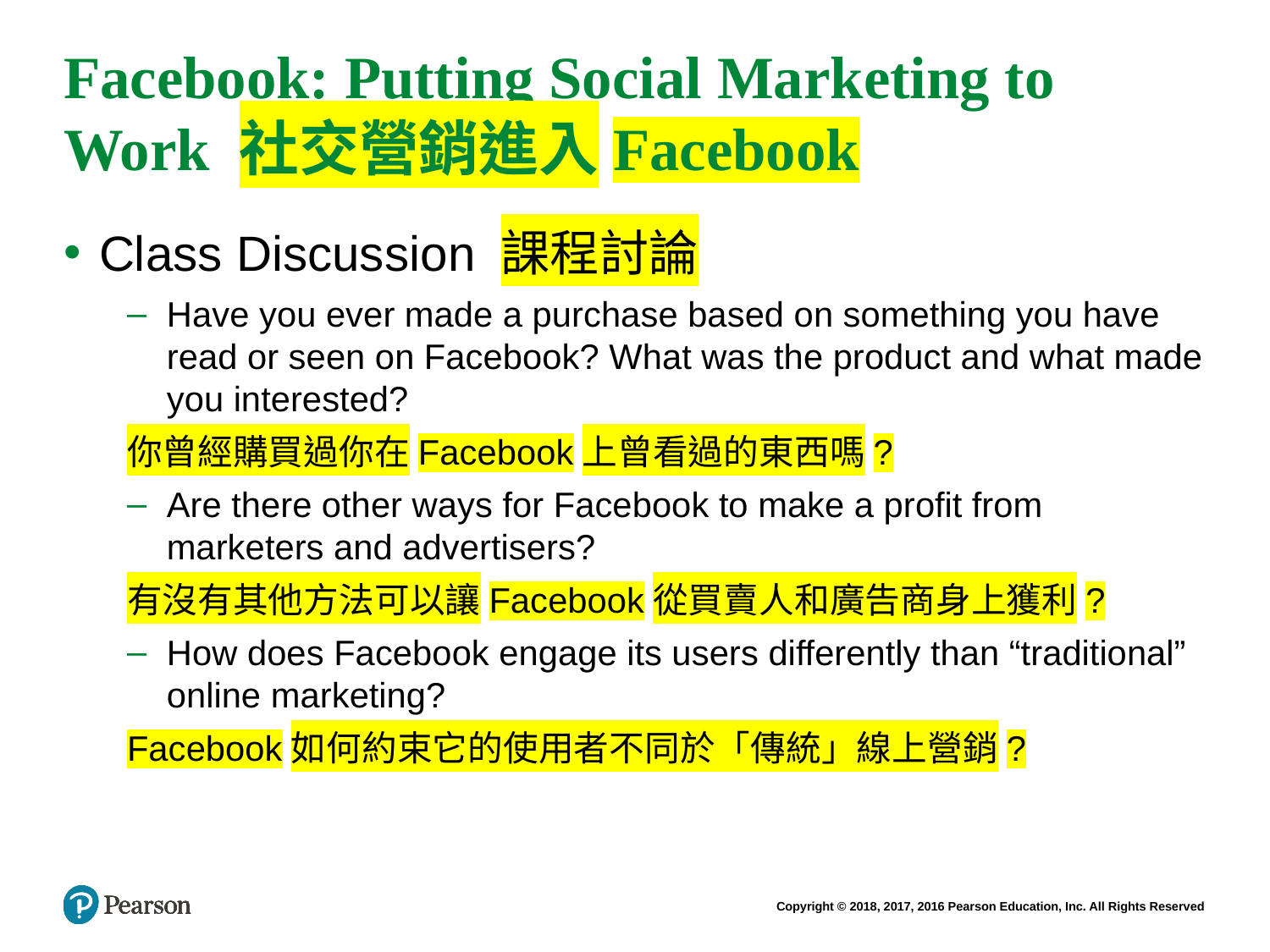

# Facebook: Putting Social Marketing to Work 社交營銷進入Facebook
Class Discussion 課程討論
Have you ever made a purchase based on something you have read or seen on Facebook? What was the product and what made you interested?
你曾經購買過你在Facebook上曾看過的東西嗎?
Are there other ways for Facebook to make a profit from marketers and advertisers?
有沒有其他方法可以讓Facebook從買賣人和廣告商身上獲利?
How does Facebook engage its users differently than “traditional” online marketing?
Facebook如何約束它的使用者不同於「傳統」線上營銷?